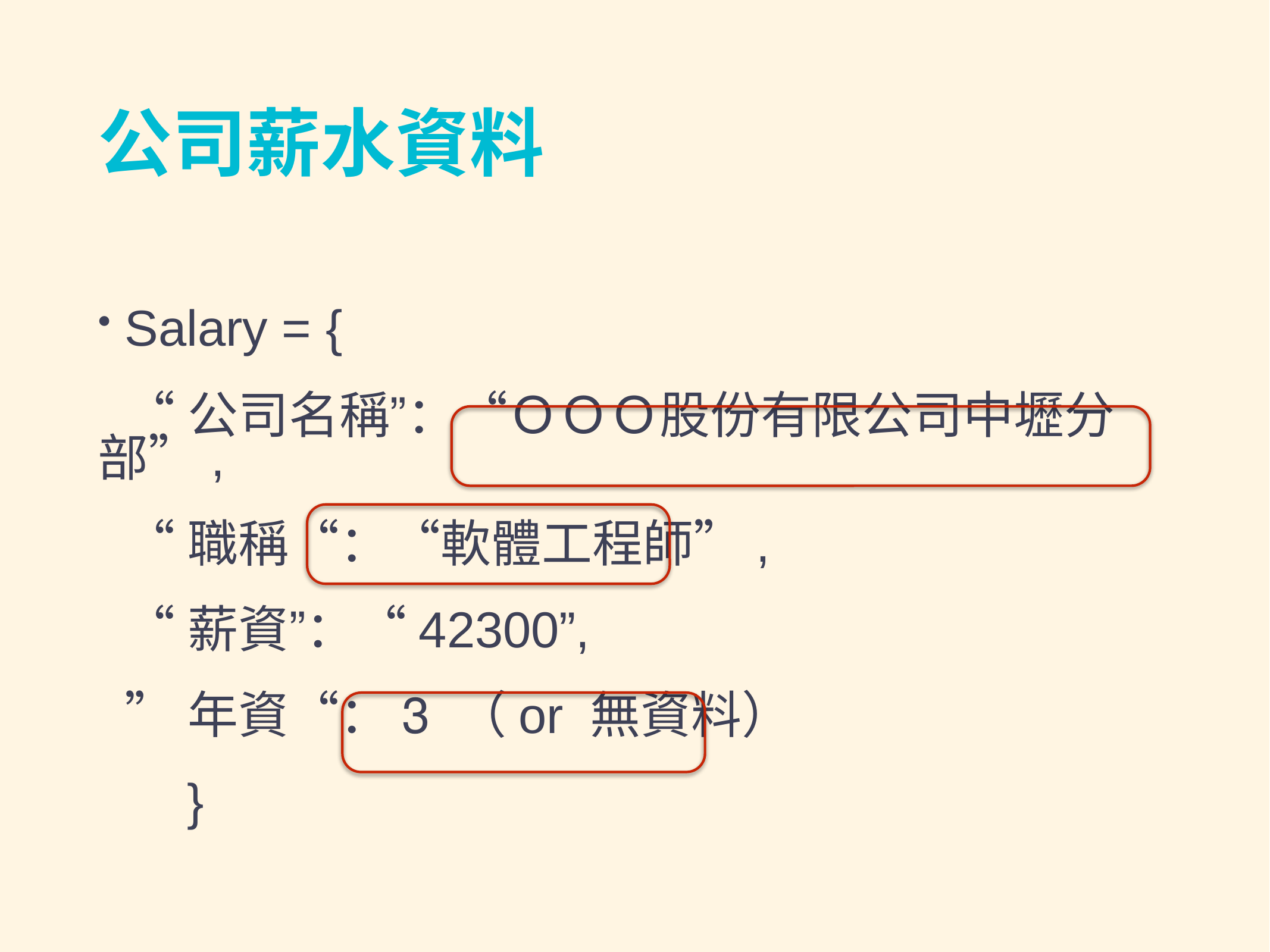

36
# 公司薪水資料
Salary = {
“公司名稱”：“ＯＯＯ股份有限公司中壢分部”,
“職稱“：“軟體工程師”,
“薪資”：“42300”,
”年資“：3 （or 無資料）
	}